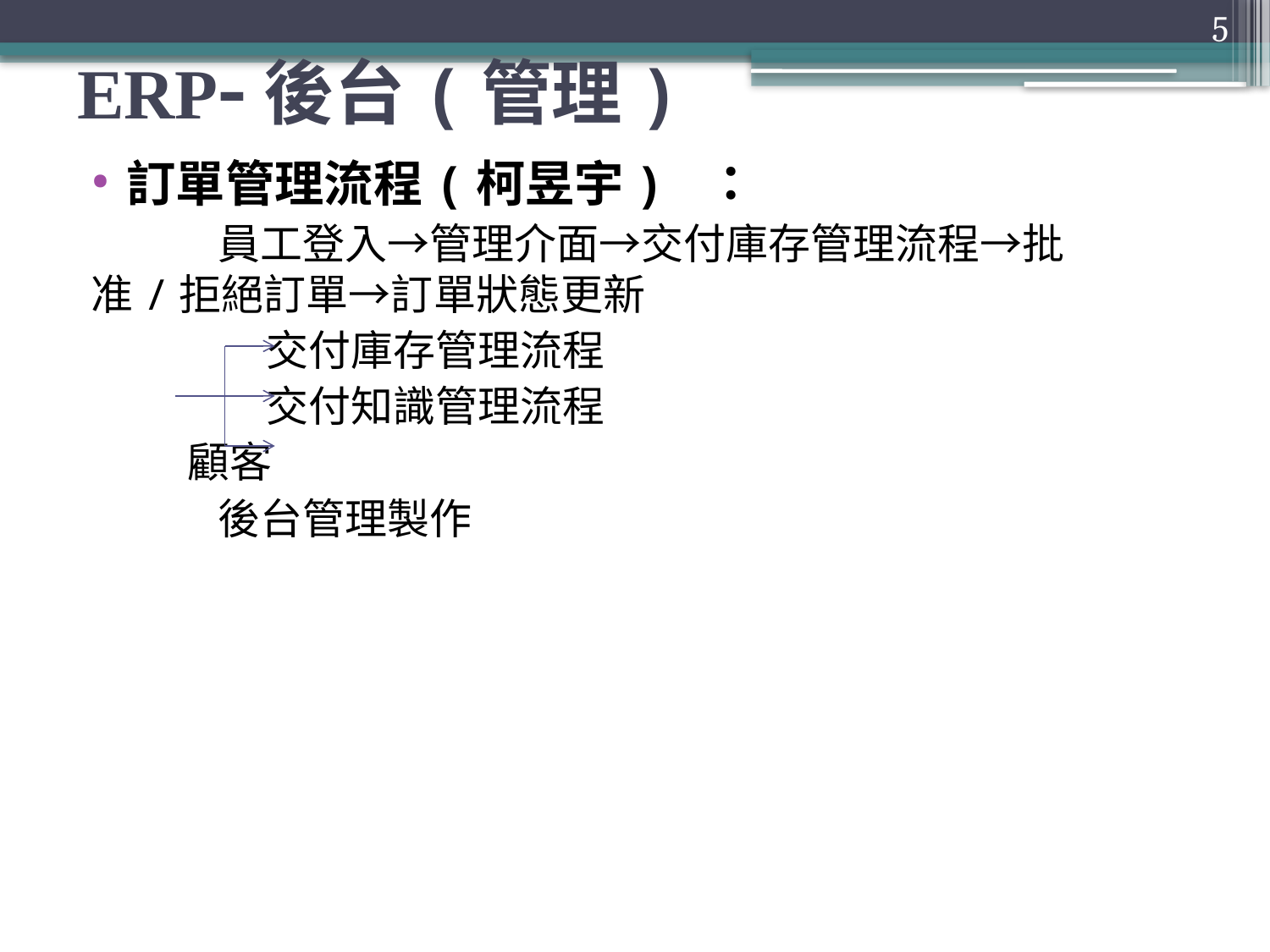

5
# ERP-後台(管理)
訂單管理流程(柯昱宇) ：
	員工登入→管理介面→交付庫存管理流程→批准/拒絕訂單→訂單狀態更新
	    交付庫存管理流程
	    交付知識管理流程
         顧客
	後台管理製作